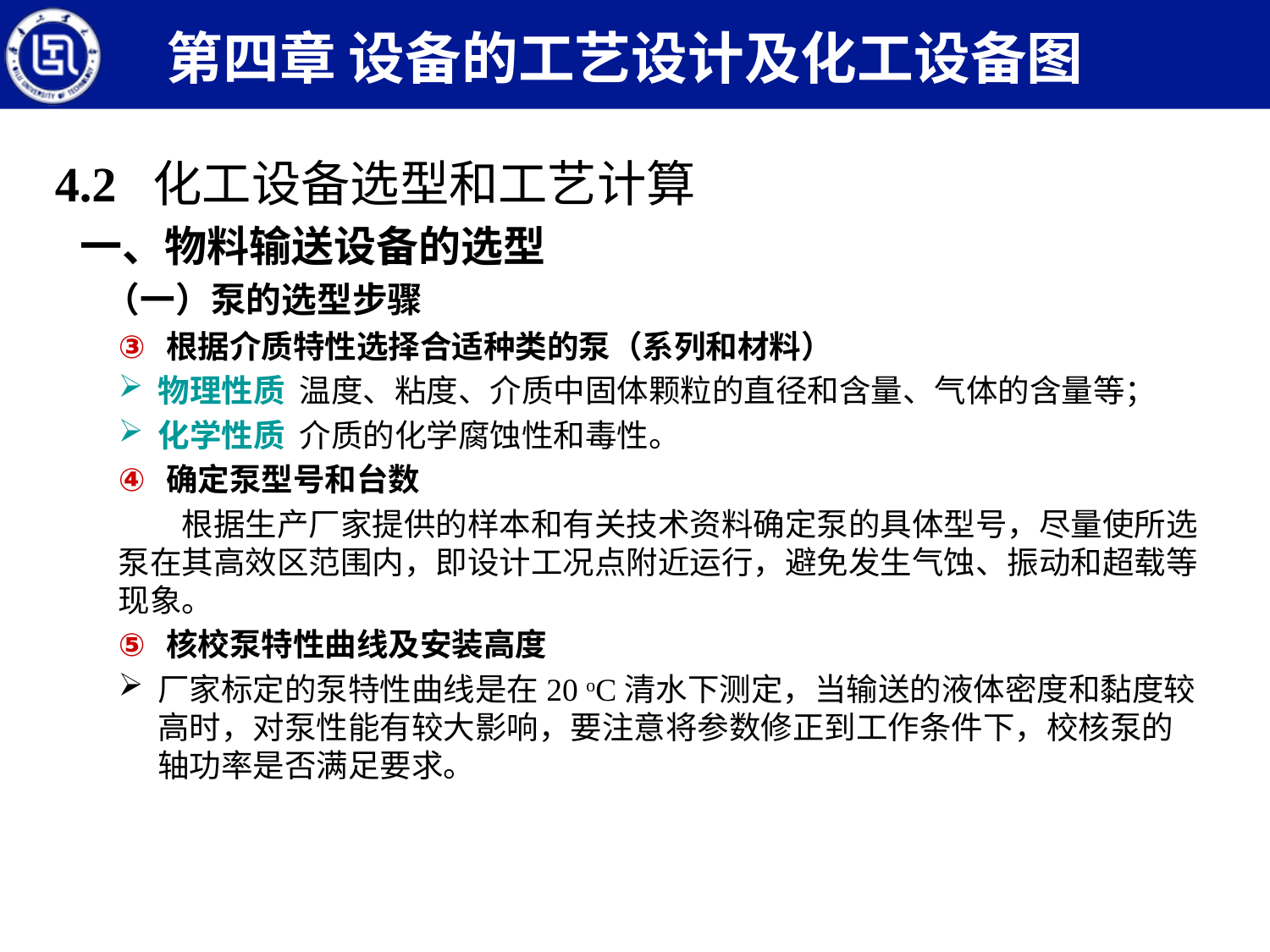

第四章 设备的工艺设计及化工设备图
4.2  化工设备选型和工艺计算
一、物料输送设备的选型
（一）泵的选型步骤
根据介质特性选择合适种类的泵（系列和材料）
物理性质  温度、粘度、介质中固体颗粒的直径和含量、气体的含量等；
化学性质  介质的化学腐蚀性和毒性。
确定泵型号和台数
根据生产厂家提供的样本和有关技术资料确定泵的具体型号，尽量使所选泵在其高效区范围内，即设计工况点附近运行，避免发生气蚀、振动和超载等现象。
核校泵特性曲线及安装高度
厂家标定的泵特性曲线是在20 oC清水下测定，当输送的液体密度和黏度较高时，对泵性能有较大影响，要注意将参数修正到工作条件下，校核泵的轴功率是否满足要求。